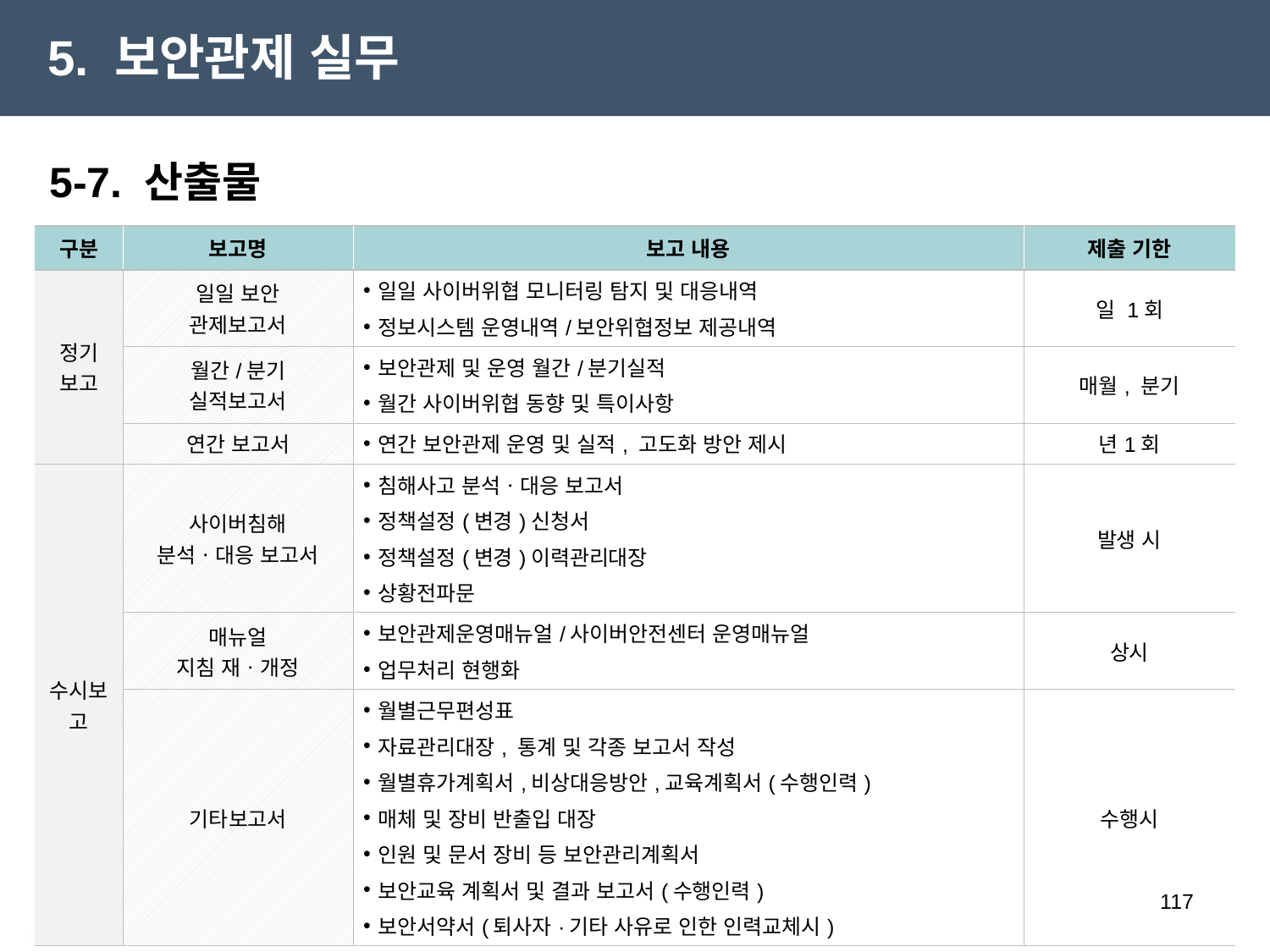

5. 보안관제 실무
5-7. 산출물
| 구분 | 보고명 | 보고 내용 | 제출 기한 |
| --- | --- | --- | --- |
| 정기 보고 | 일일 보안 관제보고서 | 일일 사이버위협 모니터링 탐지 및 대응내역 정보시스템 운영내역/보안위협정보 제공내역 | 일 1회 |
|  | 월간/분기 실적보고서 | 보안관제 및 운영 월간/분기실적 월간 사이버위협 동향 및 특이사항 | 매월, 분기 |
|  | 연간 보고서 | 연간 보안관제 운영 및 실적, 고도화 방안 제시 | 년1회 |
| 수시보고 | 사이버침해 분석ㆍ대응 보고서 | 침해사고 분석ㆍ대응 보고서 정책설정(변경)신청서 정책설정(변경)이력관리대장 상황전파문 | 발생 시 |
|  | 매뉴얼 지침 재ㆍ개정 | 보안관제운영매뉴얼/사이버안전센터 운영매뉴얼 업무처리 현행화 | 상시 |
|  | 기타보고서 | 월별근무편성표 자료관리대장, 통계 및 각종 보고서 작성 월별휴가계획서,비상대응방안,교육계획서(수행인력) 매체 및 장비 반출입 대장 인원 및 문서 장비 등 보안관리계획서 보안교육 계획서 및 결과 보고서(수행인력) 보안서약서(퇴사자·기타 사유로 인한 인력교체시) | 수행시 |
117